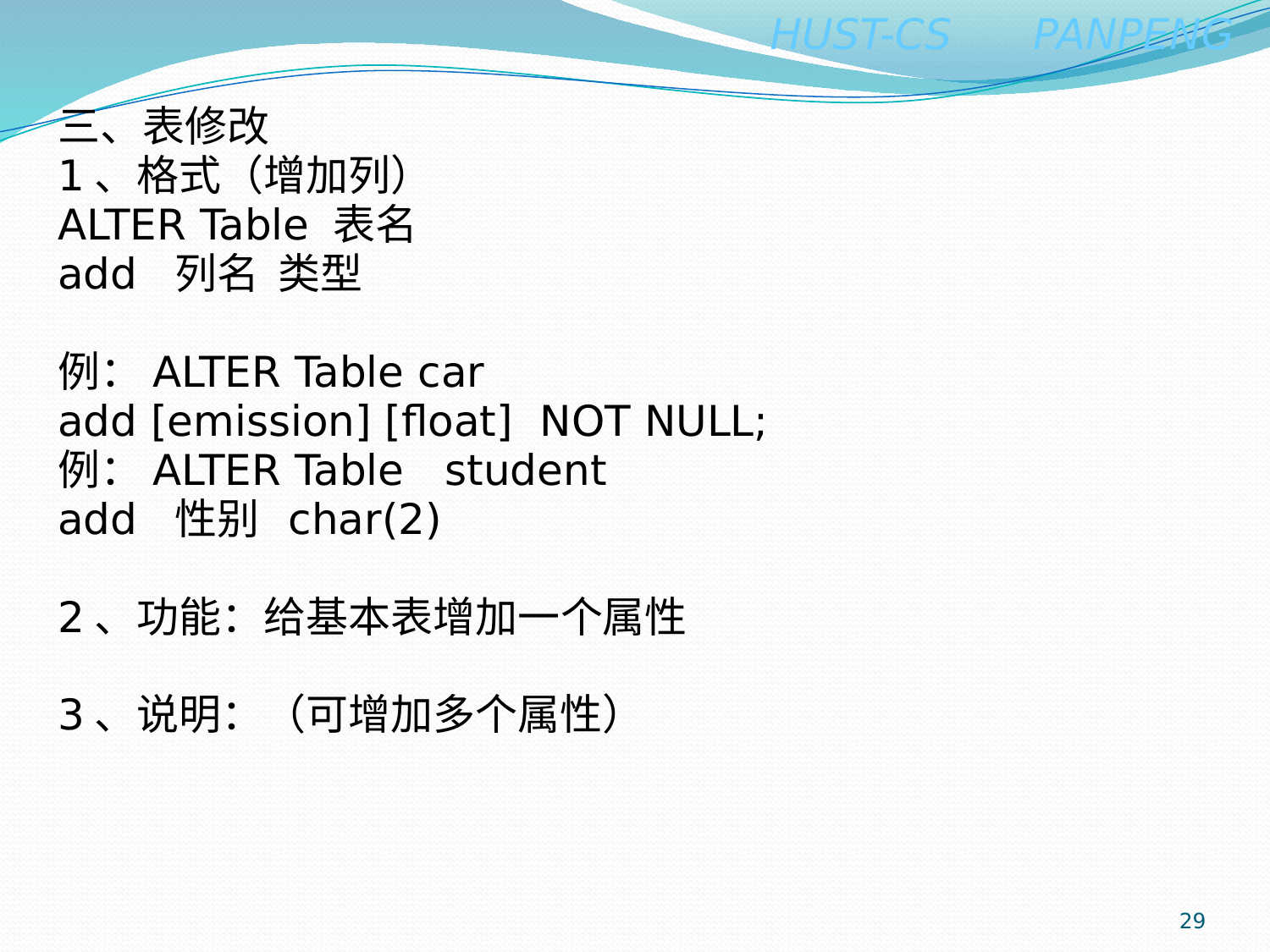

三、表修改
1、格式（增加列）
ALTER Table 表名
add  列名  类型

例：ALTER Table car
add [emission] [float]  NOT NULL;
例：ALTER Table   student
add  性别  char(2)

2、功能：给基本表增加一个属性

3、说明：（可增加多个属性）
29